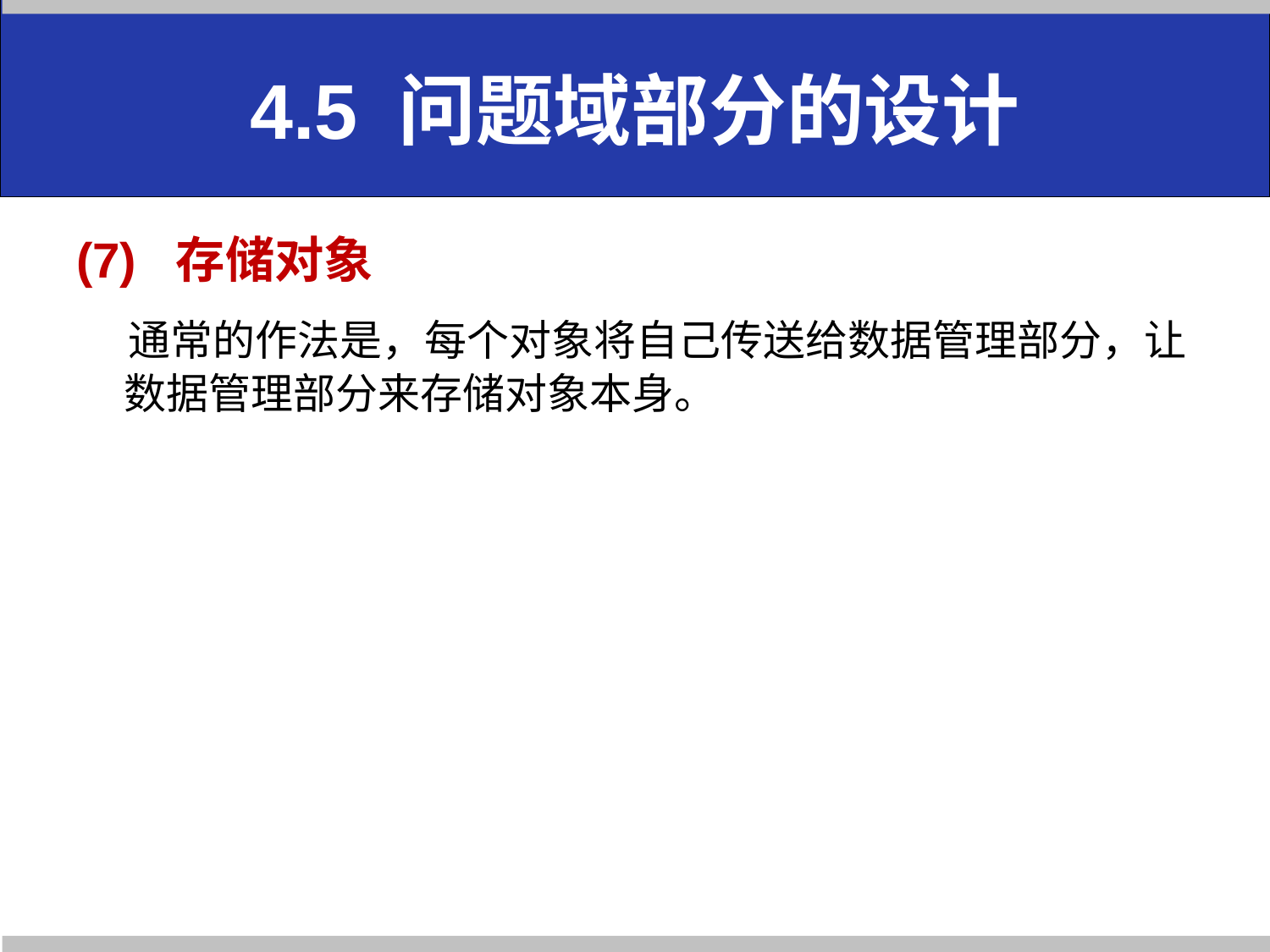

# 4.5 问题域部分的设计
(7)  存储对象
   通常的作法是，每个对象将自己传送给数据管理部分，让数据管理部分来存储对象本身。

596